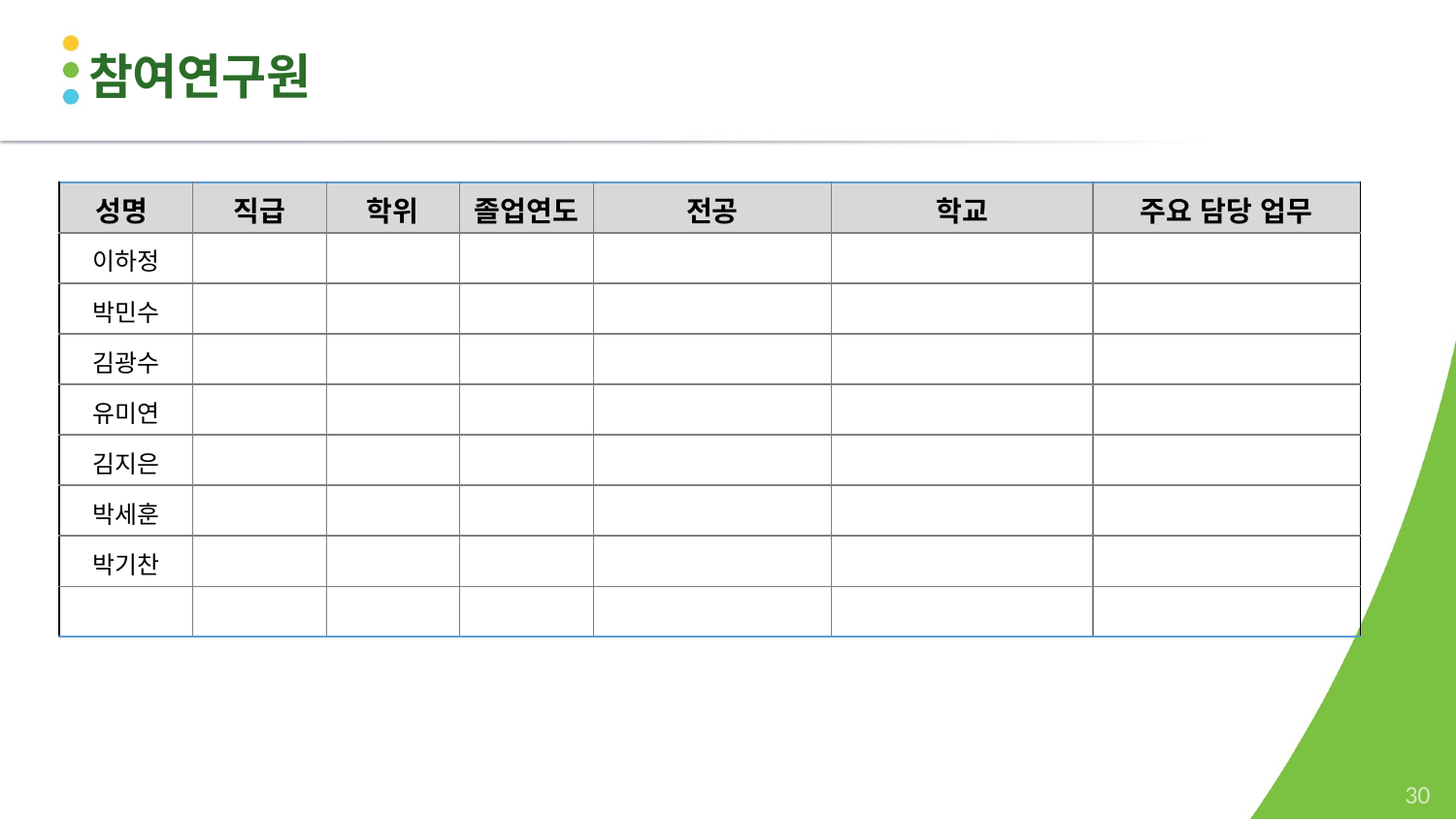

참여연구원
| 성명 | 직급 | 학위 | 졸업연도 | 전공 | 학교 | 주요 담당 업무 |
| --- | --- | --- | --- | --- | --- | --- |
| 이하정 |  |  |  |  |  |  |
| 박민수 |  |  |  |  |  |  |
| 김광수 |  |  |  |  |  |  |
| 유미연 |  |  |  |  |  |  |
| 김지은 |  |  |  |  |  |  |
| 박세훈 |  |  |  |  |  |  |
| 박기찬 |  |  |  |  |  |  |
|  |  |  |  |  |  |  |
30